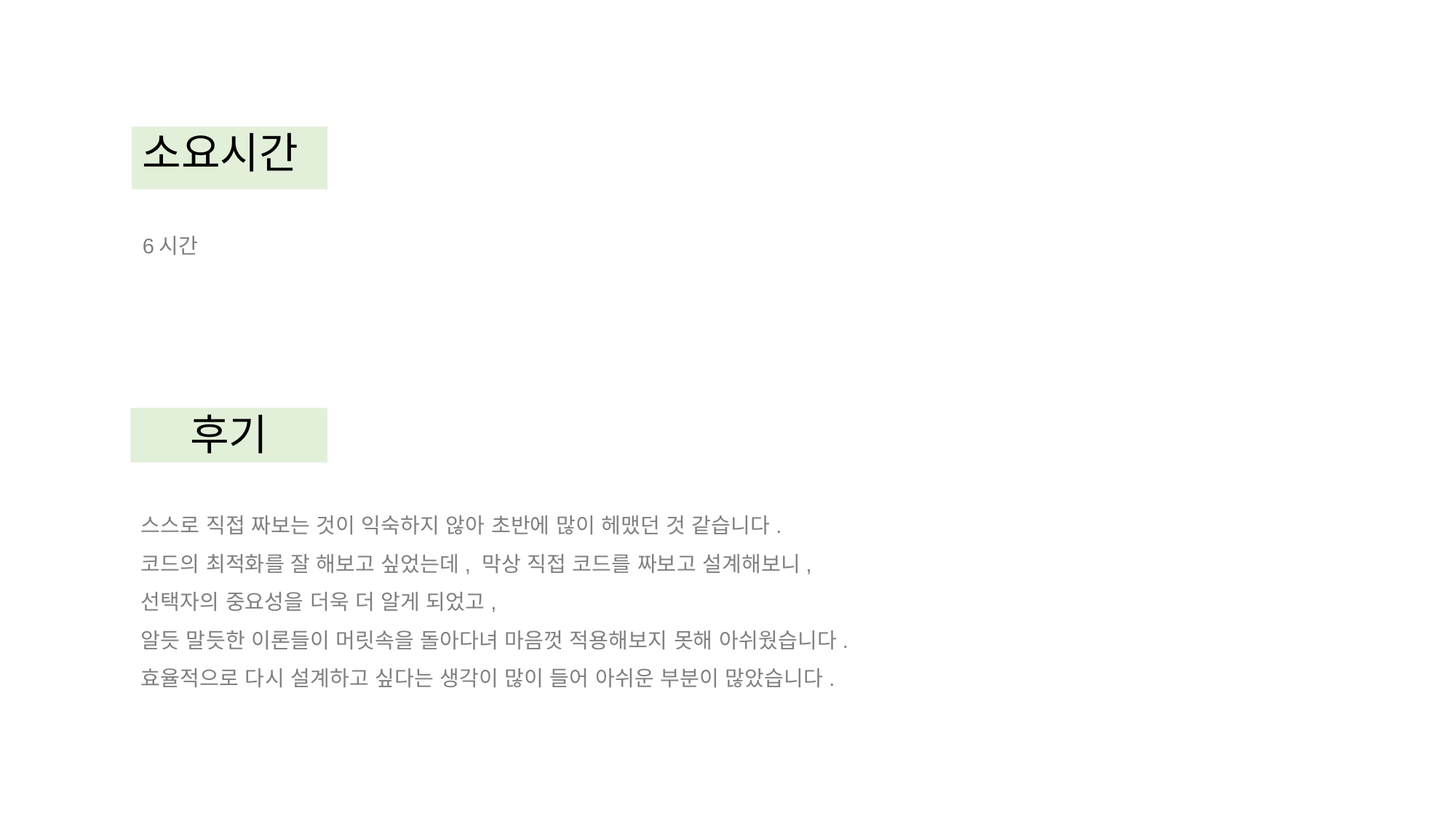

소요시간
6시간
후기
스스로 직접 짜보는 것이 익숙하지 않아 초반에 많이 헤맸던 것 같습니다.
코드의 최적화를 잘 해보고 싶었는데, 막상 직접 코드를 짜보고 설계해보니,
선택자의 중요성을 더욱 더 알게 되었고,
알듯 말듯한 이론들이 머릿속을 돌아다녀 마음껏 적용해보지 못해 아쉬웠습니다.
효율적으로 다시 설계하고 싶다는 생각이 많이 들어 아쉬운 부분이 많았습니다.